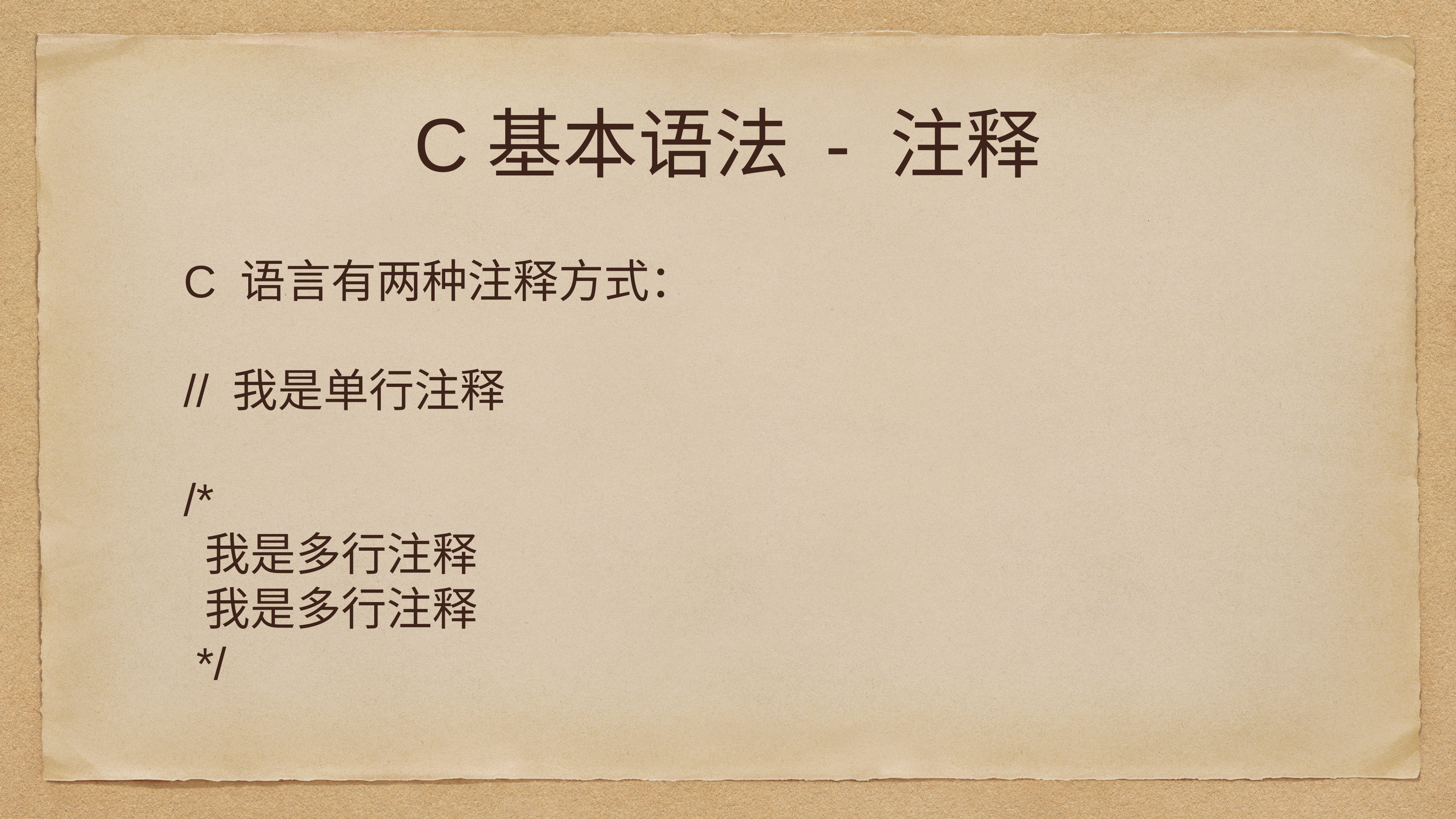

# C基本语法 - 注释
C 语言有两种注释方式：

// 我是单行注释

/*
 我是多行注释
 我是多行注释
 */